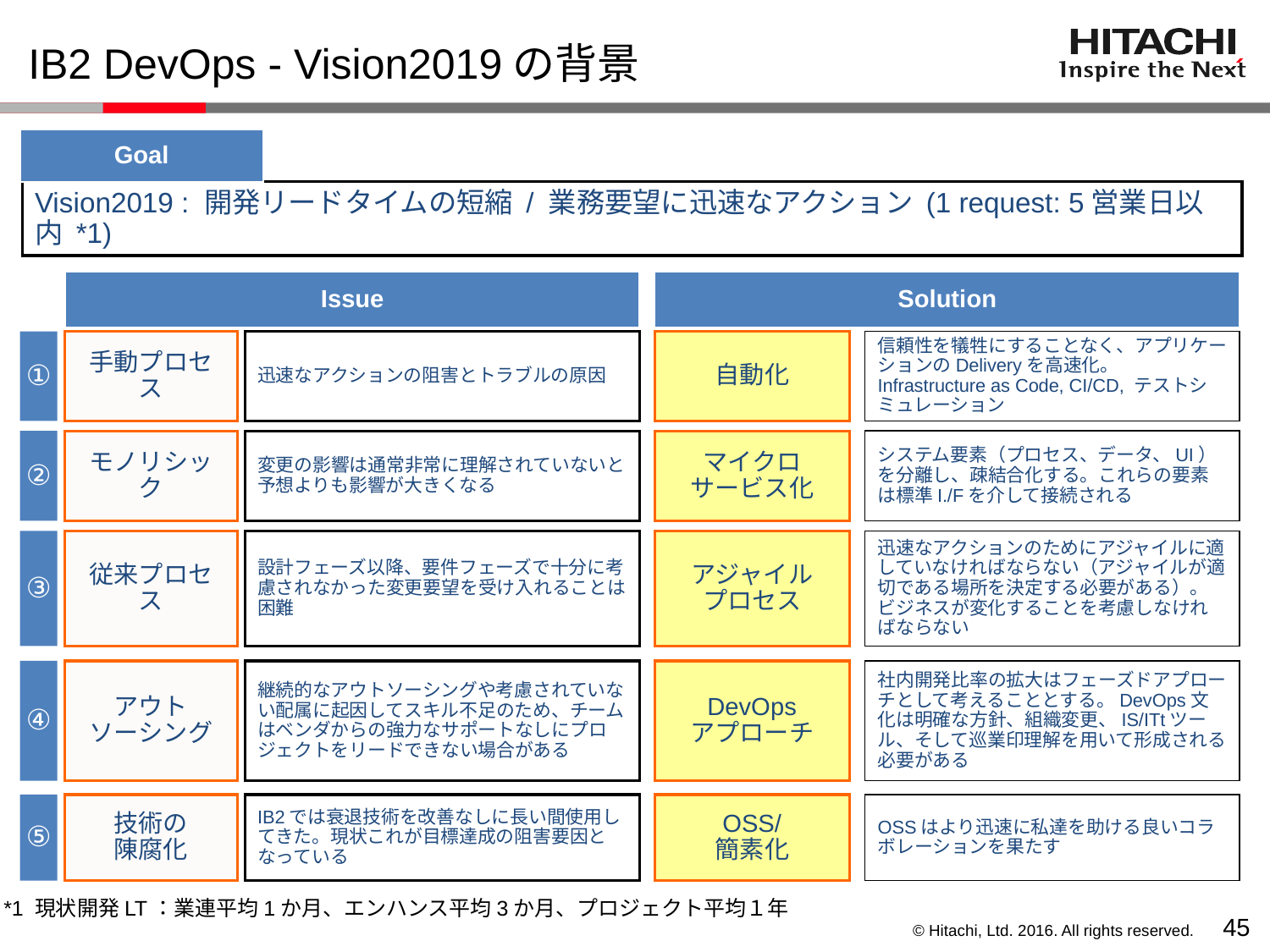

# IB2 DevOps - Vision2019の背景
Goal
Vision2019 : 開発リードタイムの短縮 / 業務要望に迅速なアクション (1 request: 5営業日以内 *1)
Issue
Solution
①
手動プロセス
迅速なアクションの阻害とトラブルの原因
自動化
信頼性を犠牲にすることなく、アプリケーションのDeliveryを高速化。
Infrastructure as Code, CI/CD, テストシミュレーション
②
モノリシック
変更の影響は通常非常に理解されていないと予想よりも影響が大きくなる
マイクロ
サービス化
システム要素（プロセス、データ、UI）を分離し、疎結合化する。これらの要素は標準I./Fを介して接続される
③
従来プロセス
設計フェーズ以降、要件フェーズで十分に考慮されなかった変更要望を受け入れることは困難
アジャイル
プロセス
迅速なアクションのためにアジャイルに適していなければならない（アジャイルが適切である場所を決定する必要がある）。ビジネスが変化することを考慮しなければならない
④
アウト
ソーシング
継続的なアウトソーシングや考慮されていない配属に起因してスキル不足のため、チームはベンダからの強力なサポートなしにプロジェクトをリードできない場合がある
DevOps
アプローチ
社内開発比率の拡大はフェーズドアプローチとして考えることとする。DevOps文化は明確な方針、組織変更、IS/ITtツール、そして巡業印理解を用いて形成される必要がある
⑤
技術の
陳腐化
IB2では衰退技術を改善なしに長い間使用してきた。現状これが目標達成の阻害要因となっている
OSS/
簡素化
OSSはより迅速に私達を助ける良いコラボレーションを果たす
*1 現状開発LT：業連平均1か月、エンハンス平均3か月、プロジェクト平均１年
45